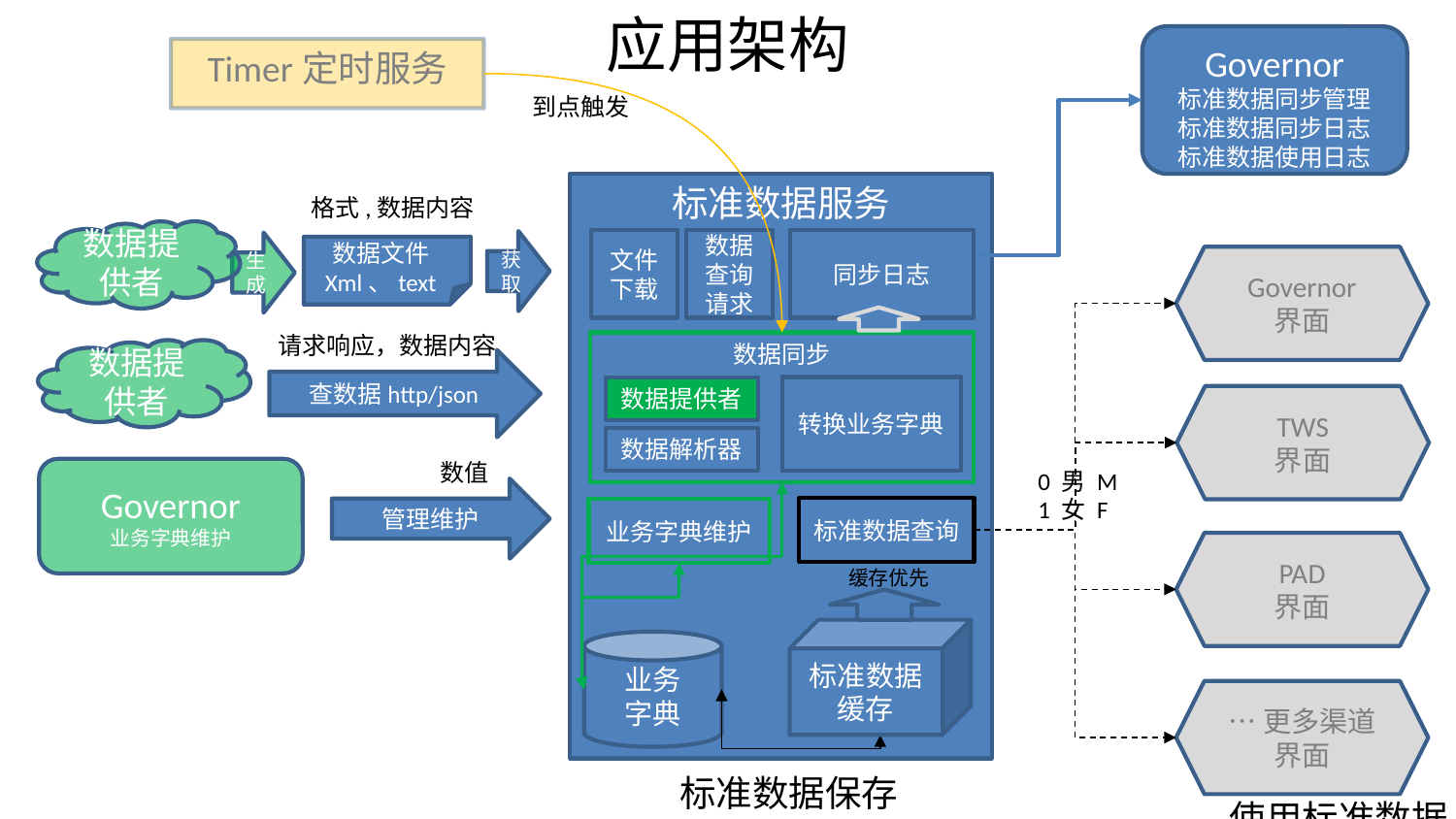

应用架构
Governor
标准数据同步管理
标准数据同步日志
标准数据使用日志

Timer定时服务
到点触发
标准数据服务
格式,数据内容
数据提供者
同步日志
文件下载
数据查询请求
数据文件
Xml、text
获取
生成

Governor
界面

请求响应，数据内容
数据同步
数据提供者
查数据http/json
数据提供者
转换业务字典
TWS
界面
数据解析器
数值
Governor
业务字典维护
0 男 M
1 女 F
管理维护
标准数据查询
业务字典维护
PAD
界面
缓存优先

标准数据
缓存
业务
字典
…更多渠道
界面
标准数据保存
使用标准数据